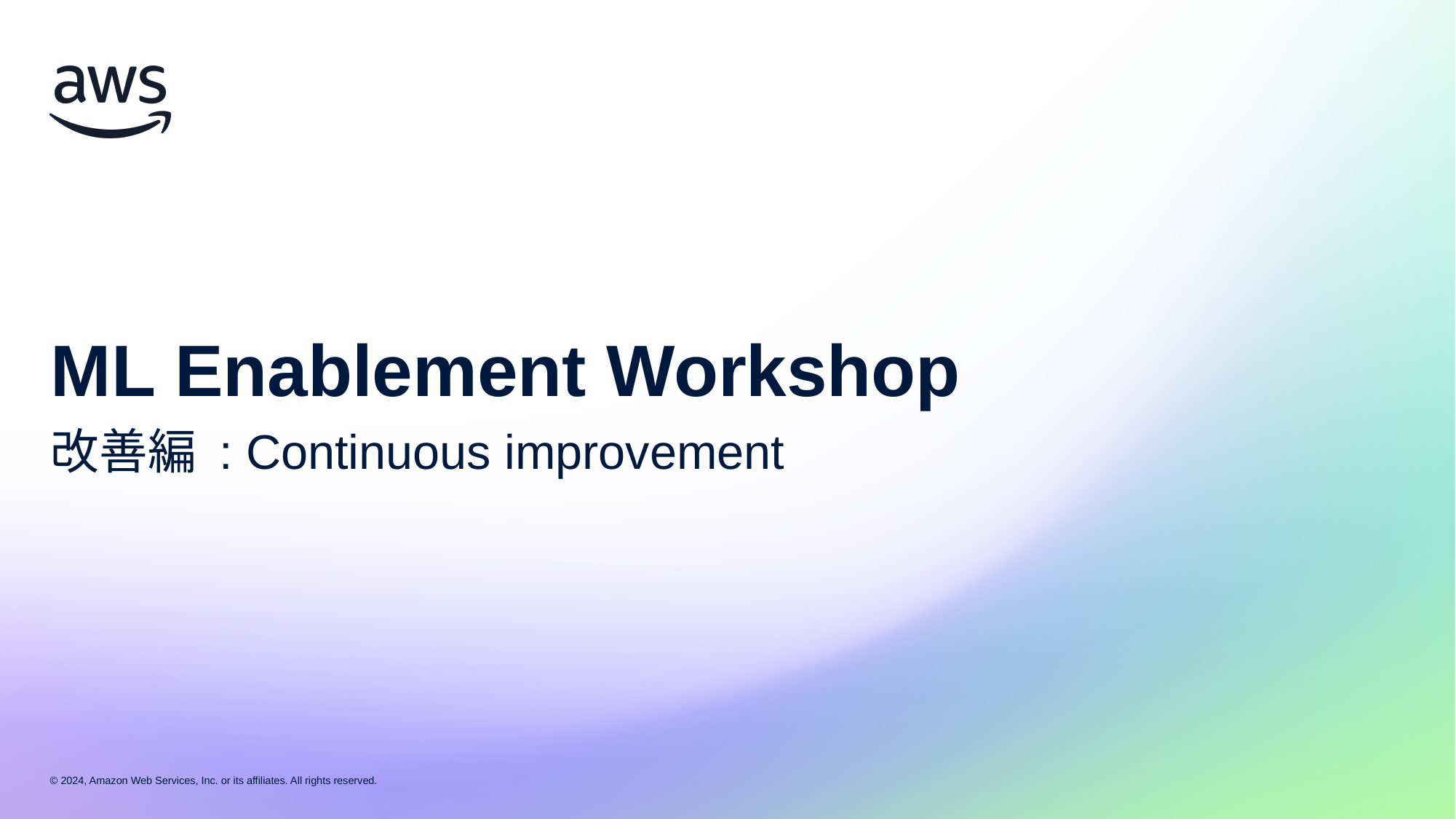

# ML Enablement Workshop
改善編 : Continuous improvement